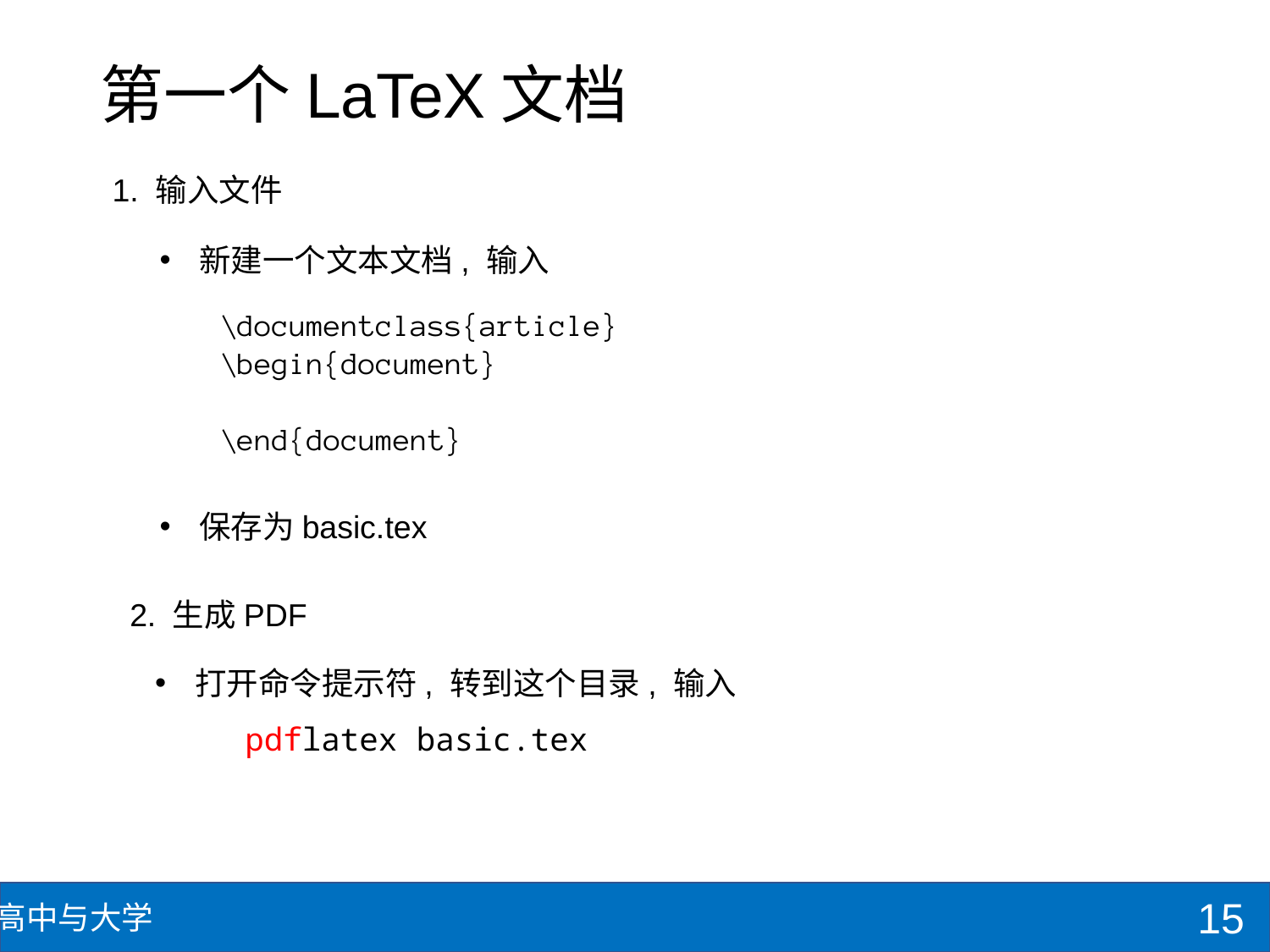

# 第一个LaTeX文档
1. 输入文件
新建一个文本文档, 输入

保存为basic.tex
\documentclass{article}
\begin{document}

\end{document}
2. 生成PDF
打开命令提示符, 转到这个目录, 输入
pdflatex basic.tex
15